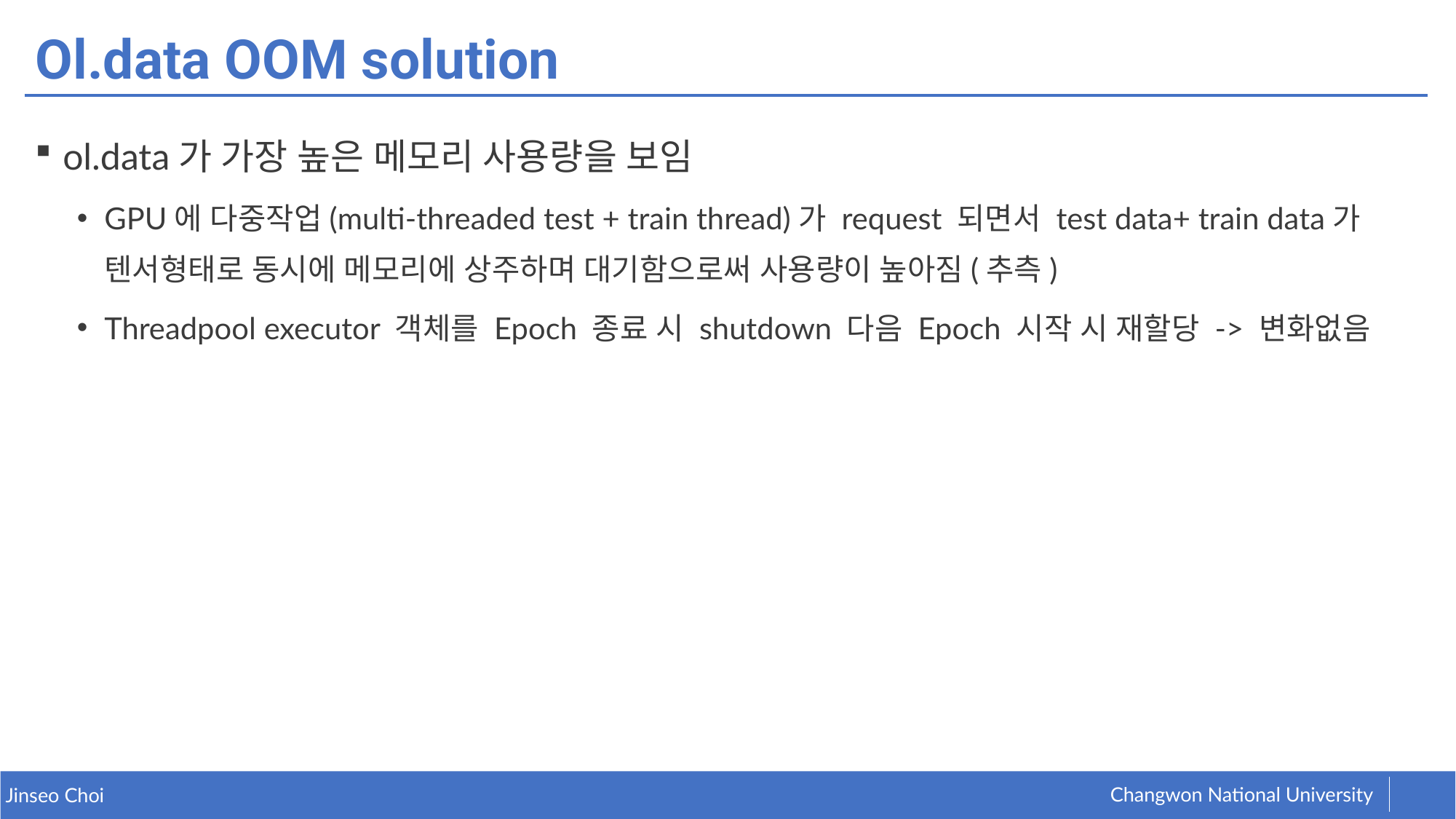

# Ol.data OOM solution
ol.data가 가장 높은 메모리 사용량을 보임
GPU에 다중작업(multi-threaded test + train thread)가 request 되면서 test data+ train data가 텐서형태로 동시에 메모리에 상주하며 대기함으로써 사용량이 높아짐(추측)
Threadpool executor 객체를 Epoch 종료 시 shutdown 다음 Epoch 시작 시 재할당 -> 변화없음
126